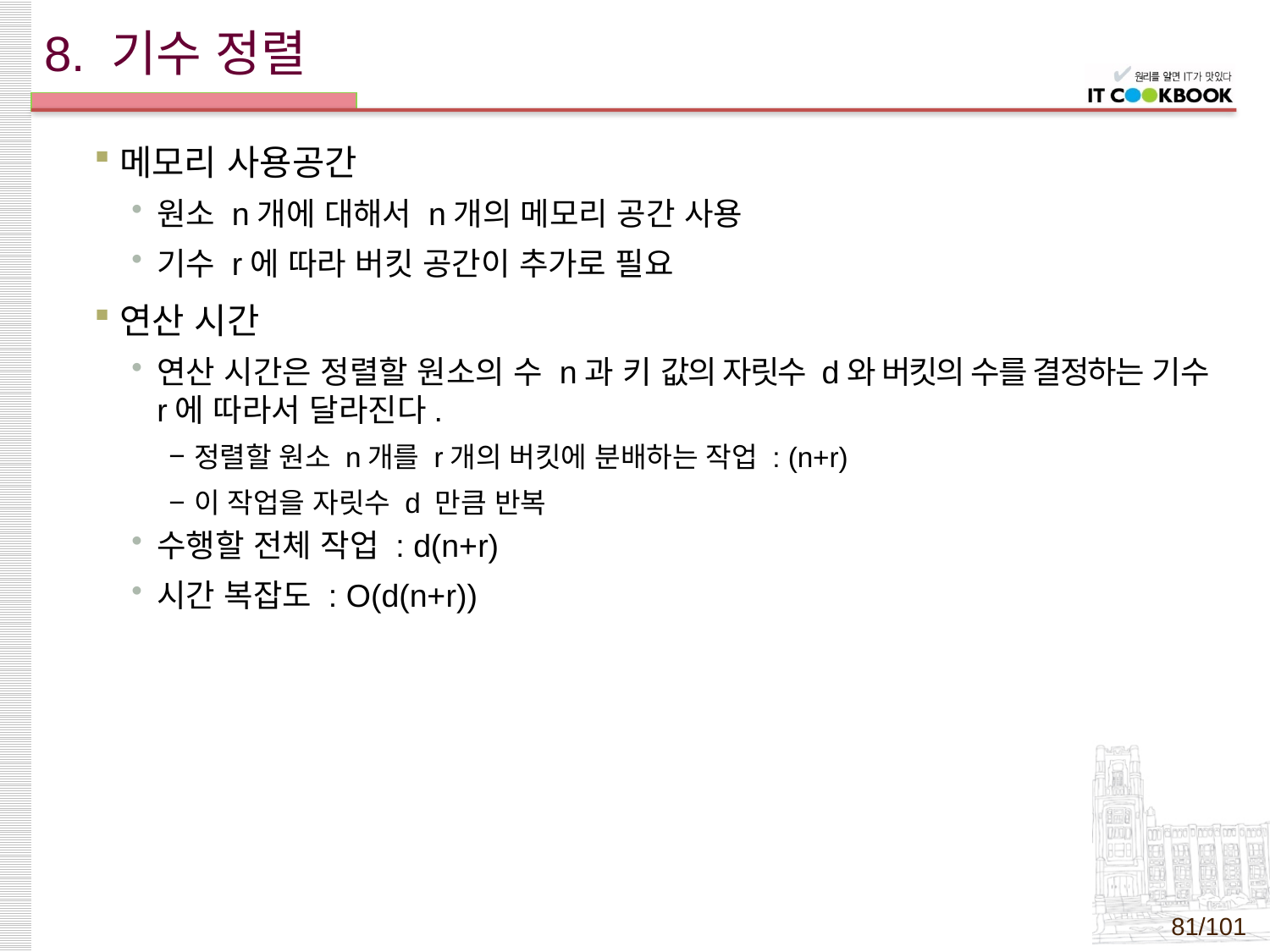

# 8. 기수 정렬
메모리 사용공간
원소 n개에 대해서 n개의 메모리 공간 사용
기수 r에 따라 버킷 공간이 추가로 필요
연산 시간
연산 시간은 정렬할 원소의 수 n과 키 값의 자릿수 d와 버킷의 수를 결정하는 기수 r에 따라서 달라진다.
정렬할 원소 n개를 r개의 버킷에 분배하는 작업 : (n+r)
이 작업을 자릿수 d 만큼 반복
수행할 전체 작업 : d(n+r)
시간 복잡도 : O(d(n+r))